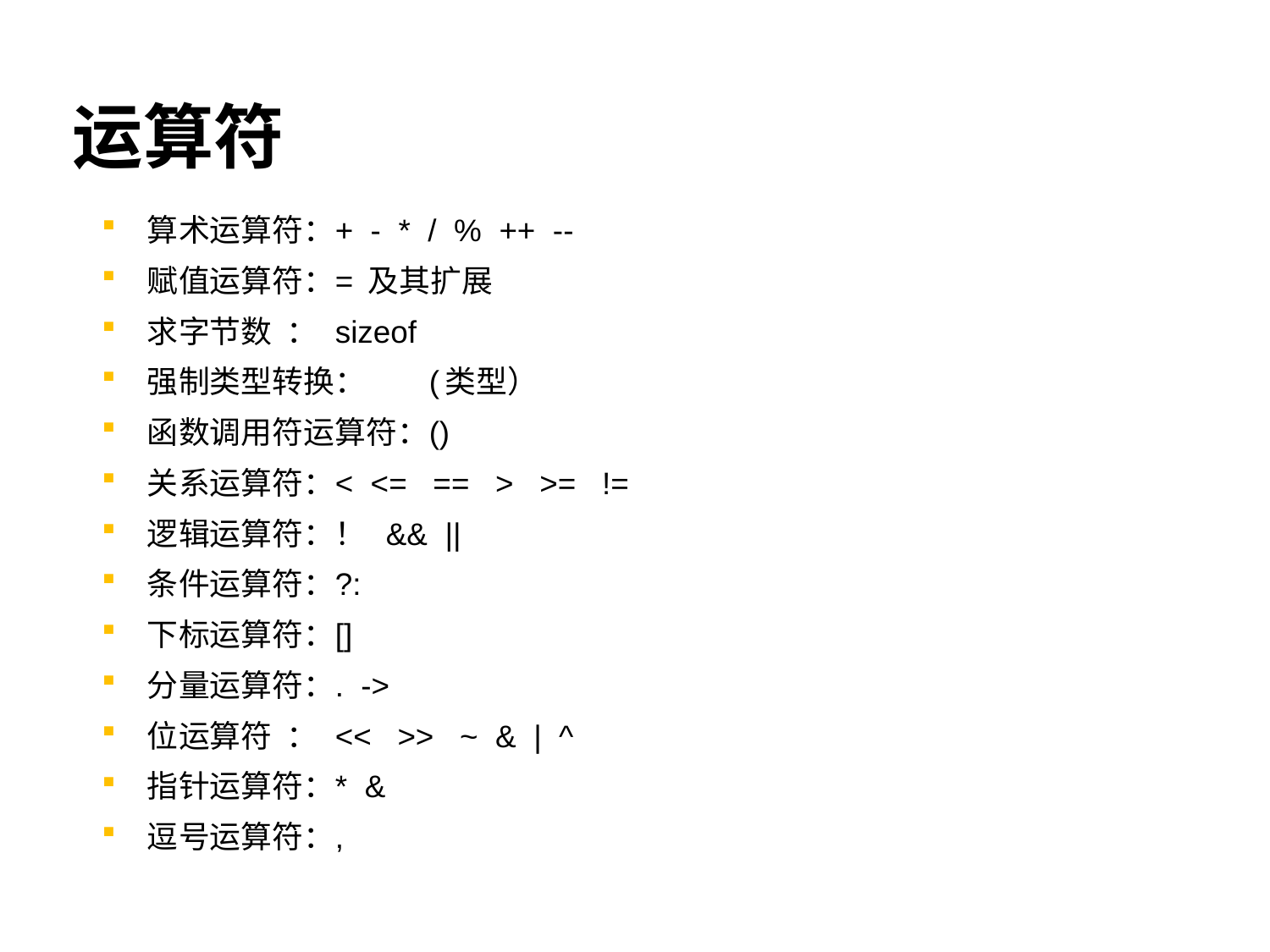

# 运算符

算术运算符：		+  -  *  /  %  ++  --
赋值运算符：		= 及其扩展
求字节数  ：		sizeof
强制类型转换：	(类型）
函数调用符运算符：	()
关系运算符：		<  <=   ==   >   >=   !=
逻辑运算符：		！  &&  ||
条件运算符：		?:
下标运算符：		[]
分量运算符：		.  ->
位运算符  ：		<<   >>   ~  &  |  ^
指针运算符：		*  &
逗号运算符：		,